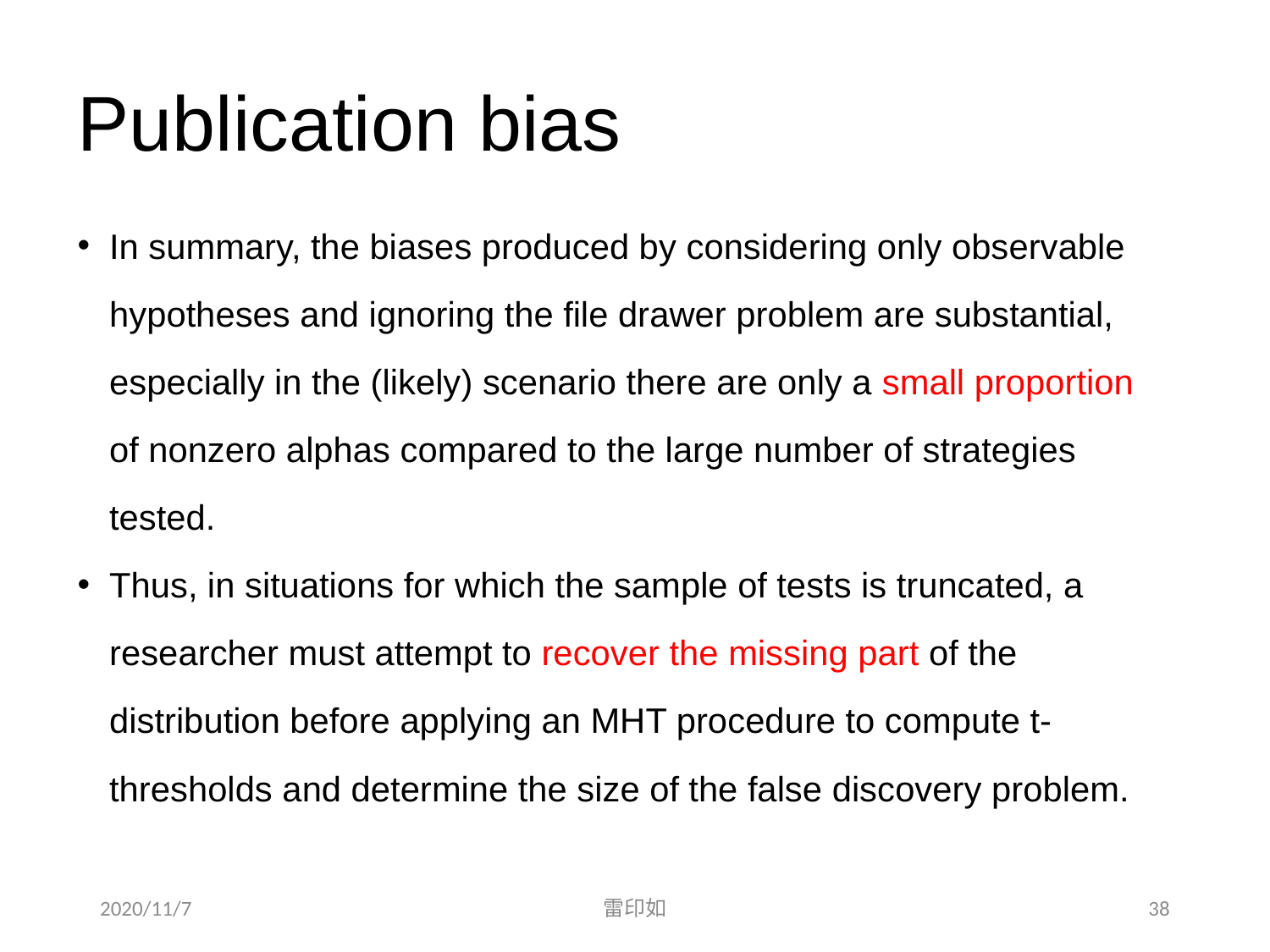

Publication bias
In summary, the biases produced by considering only observable hypotheses and ignoring the file drawer problem are substantial, especially in the (likely) scenario there are only a small proportion of nonzero alphas compared to the large number of strategies tested.
Thus, in situations for which the sample of tests is truncated, a researcher must attempt to recover the missing part of the distribution before applying an MHT procedure to compute t-thresholds and determine the size of the false discovery problem.
2020/11/7
雷印如
38